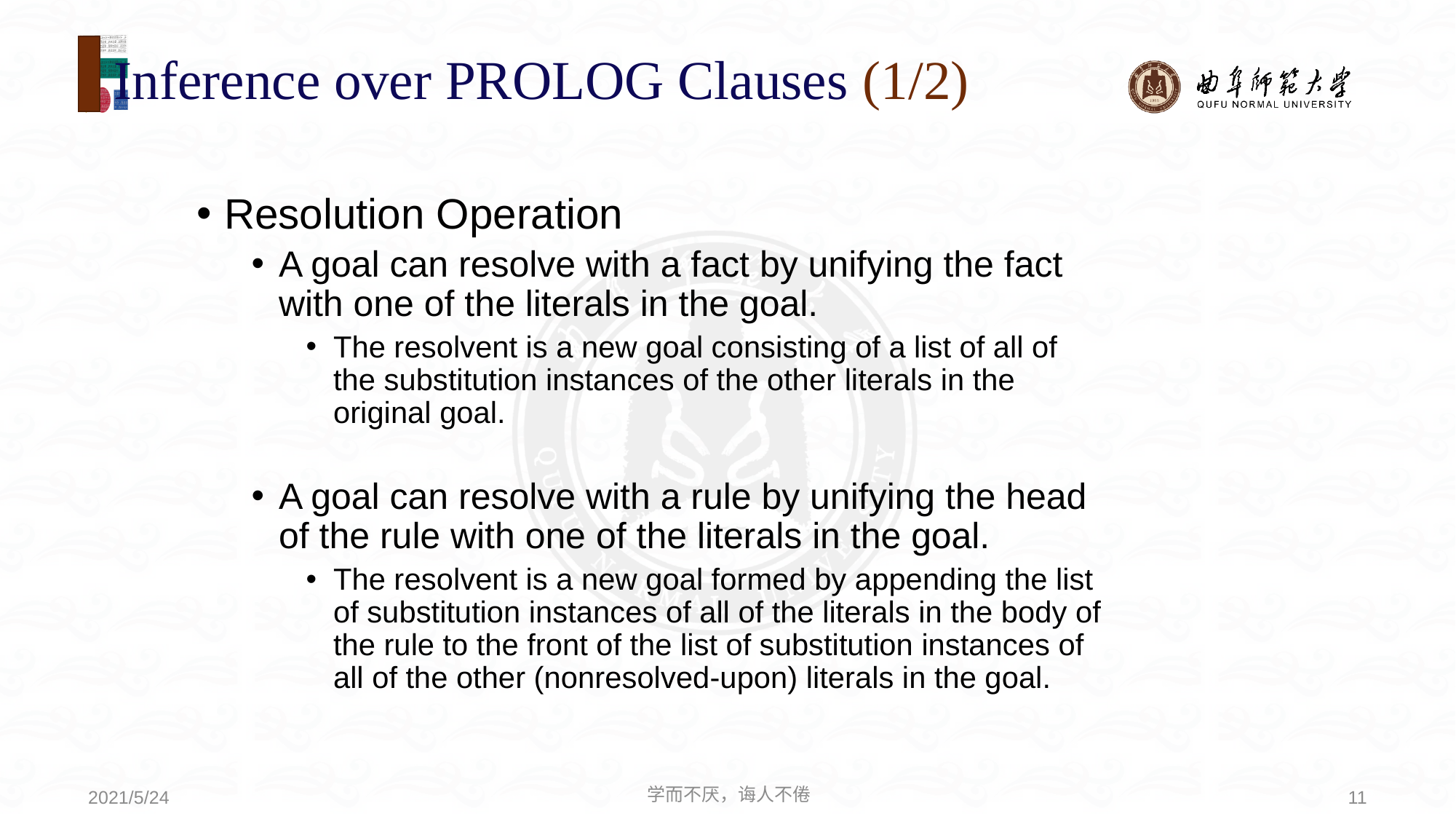

# Inference over PROLOG Clauses (1/2)
Resolution Operation
A goal can resolve with a fact by unifying the fact with one of the literals in the goal.
The resolvent is a new goal consisting of a list of all of the substitution instances of the other literals in the original goal.

A goal can resolve with a rule by unifying the head of the rule with one of the literals in the goal.
The resolvent is a new goal formed by appending the list of substitution instances of all of the literals in the body of the rule to the front of the list of substitution instances of all of the other (nonresolved-upon) literals in the goal.
学而不厌，诲人不倦
11
2021/5/24